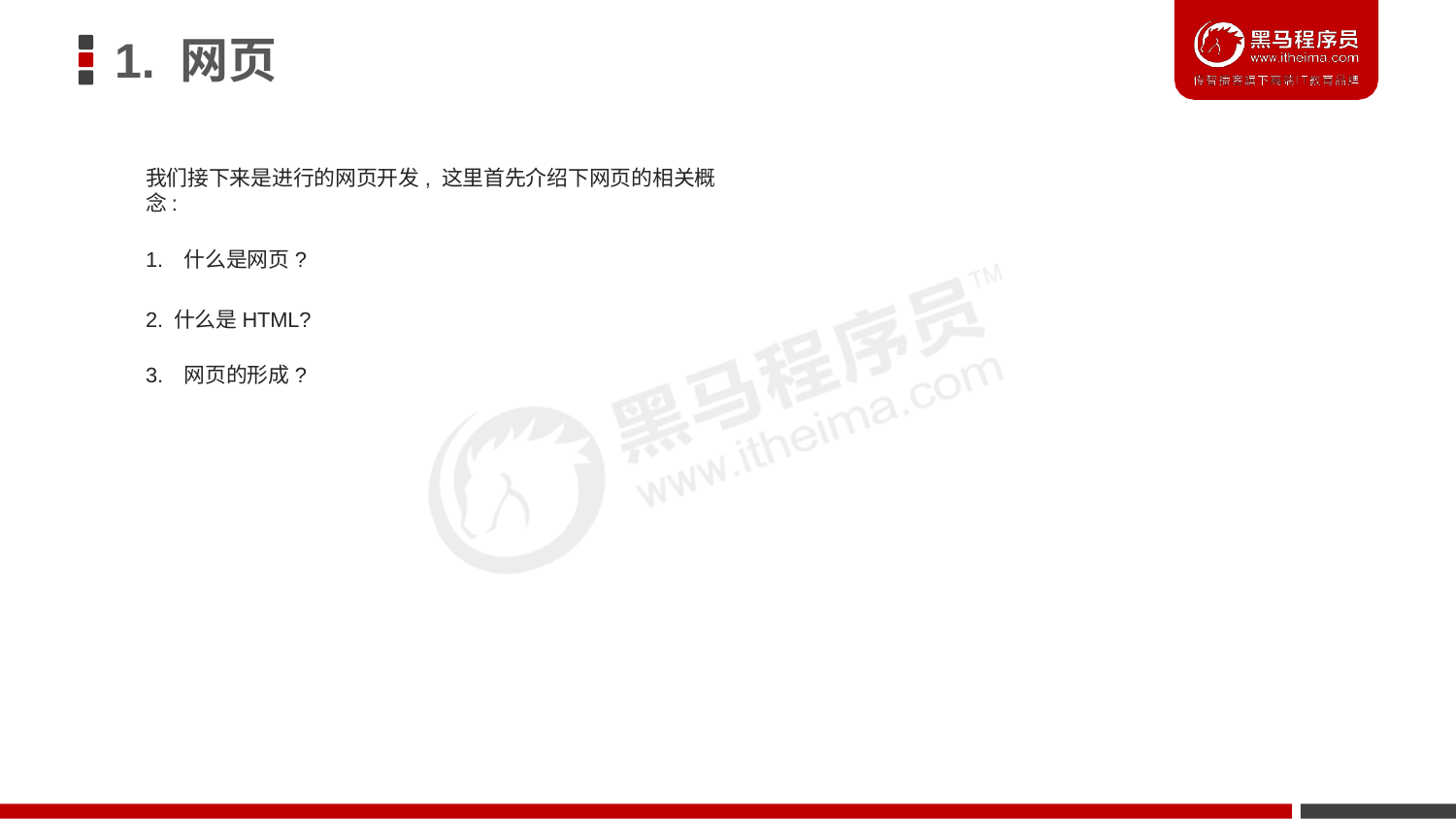

# 1. 网页
我们接下来是进行的网页开发, 这里首先介绍下网页的相关概念:

1.  什么是网页?
2. 什么是HTML?  3.  网页的形成?